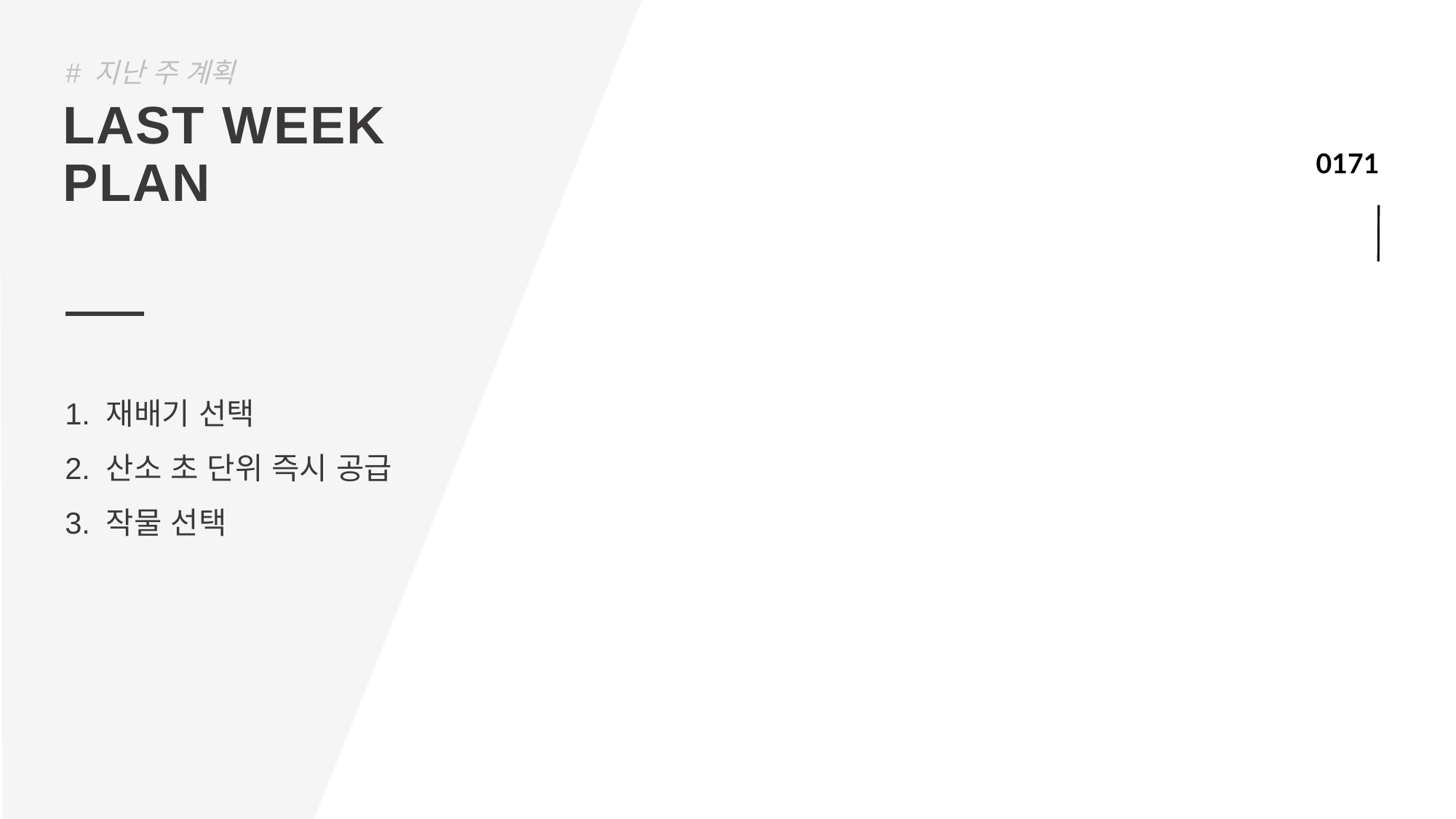

# 지난 주 계획
LAST WEEK
PLAN
재배기 선택
산소 초 단위 즉시 공급
작물 선택